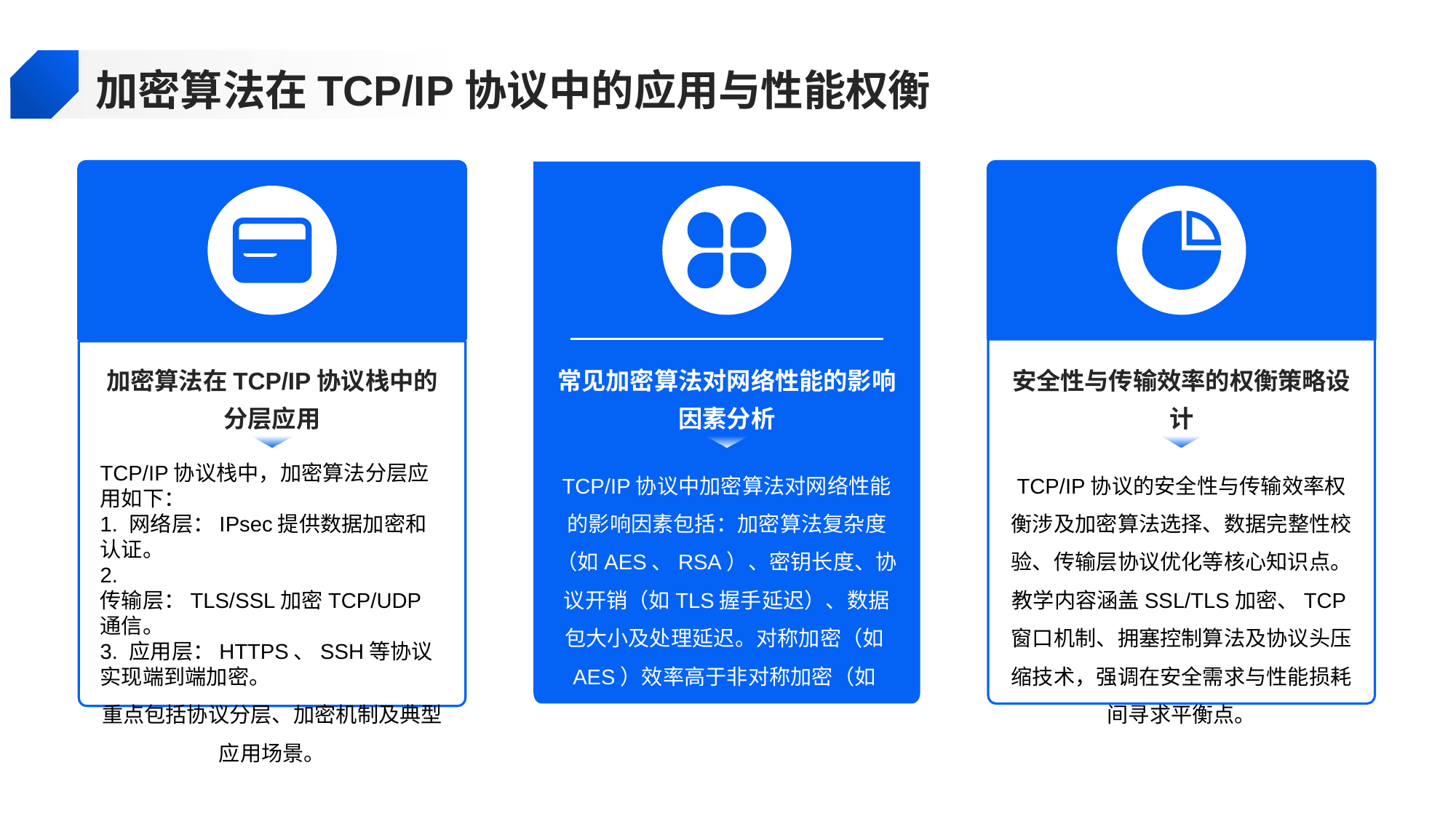

加密算法在TCP/IP协议中的应用与性能权衡

加密算法在TCP/IP协议栈中的分层应用
常见加密算法对网络性能的影响因素分析
安全性与传输效率的权衡策略设计

TCP/IP协议栈中，加密算法分层应用如下：
1. 网络层：IPsec提供数据加密和认证。
2. 传输层：TLS/SSL加密TCP/UDP通信。
3. 应用层：HTTPS、SSH等协议实现端到端加密。
重点包括协议分层、加密机制及典型应用场景。
TCP/IP协议中加密算法对网络性能的影响因素包括：加密算法复杂度（如AES、RSA）、密钥长度、协议开销（如TLS握手延迟）、数据包大小及处理延迟。对称加密（如AES）效率高于非对称加密（如RSA），但需结合密钥交换机制。硬件加速可提升加密性能。
TCP/IP协议的安全性与传输效率权衡涉及加密算法选择、数据完整性校验、传输层协议优化等核心知识点。教学内容涵盖SSL/TLS加密、TCP窗口机制、拥塞控制算法及协议头压缩技术，强调在安全需求与性能损耗间寻求平衡点。